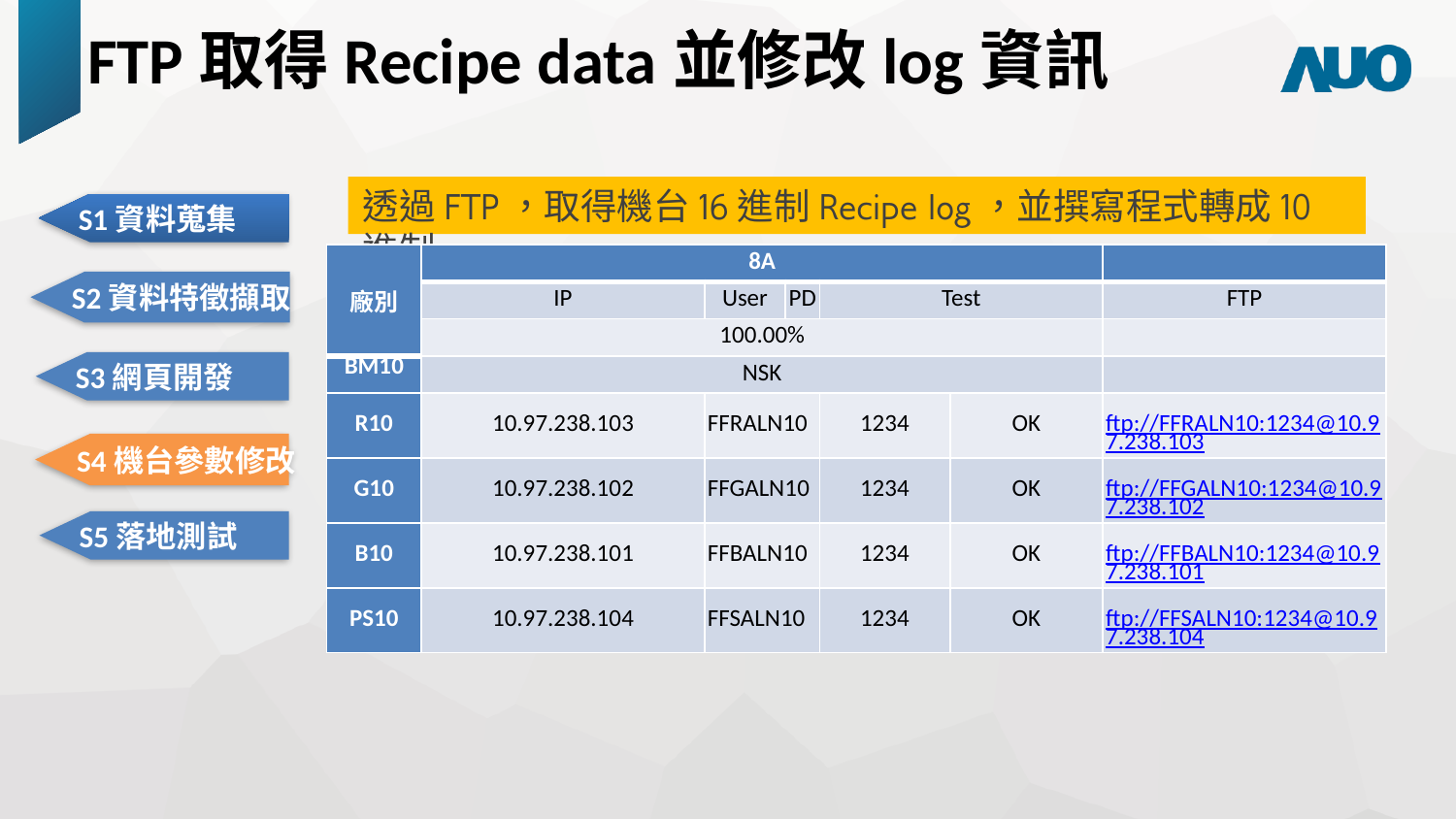

# FTP取得Recipe data並修改log資訊

透過FTP，取得機台16進制Recipe log，並撰寫程式轉成10進制
S1資料蒐集
| 廠別 | 8A |  |  |  |  |  |
| --- | --- | --- | --- | --- | --- | --- |
|  | IP | User | PD | Test |  | FTP |
|  | 100.00% |  |  |  |  |  |
| BM10 | NSK |  |  |  |  |  |
| R10 | 10.97.238.103 | FFRALN10 |  | 1234 | OK | ftp://FFRALN10:1234@10.97.238.103 |
| G10 | 10.97.238.102 | FFGALN10 |  | 1234 | OK | ftp://FFGALN10:1234@10.97.238.102 |
| B10 | 10.97.238.101 | FFBALN10 |  | 1234 | OK | ftp://FFBALN10:1234@10.97.238.101 |
| PS10 | 10.97.238.104 | FFSALN10 |  | 1234 | OK | ftp://FFSALN10:1234@10.97.238.104 |
S2資料特徵擷取
S3網頁開發
S4機台參數修改
S5落地測試